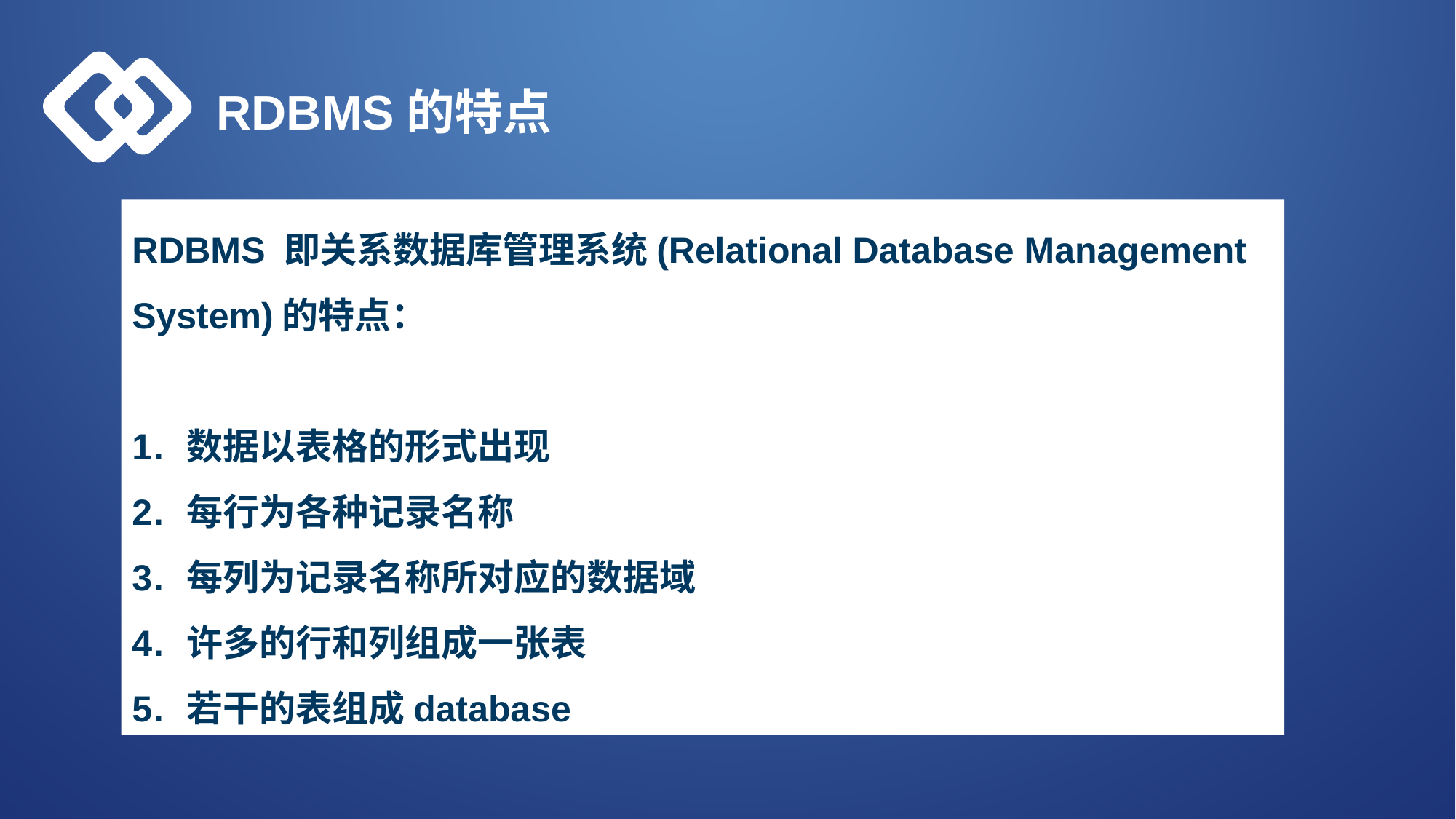

RDBMS的特点

RDBMS 即关系数据库管理系统(Relational Database Management System)的特点：

数据以表格的形式出现
每行为各种记录名称
每列为记录名称所对应的数据域
许多的行和列组成一张表
若干的表组成database